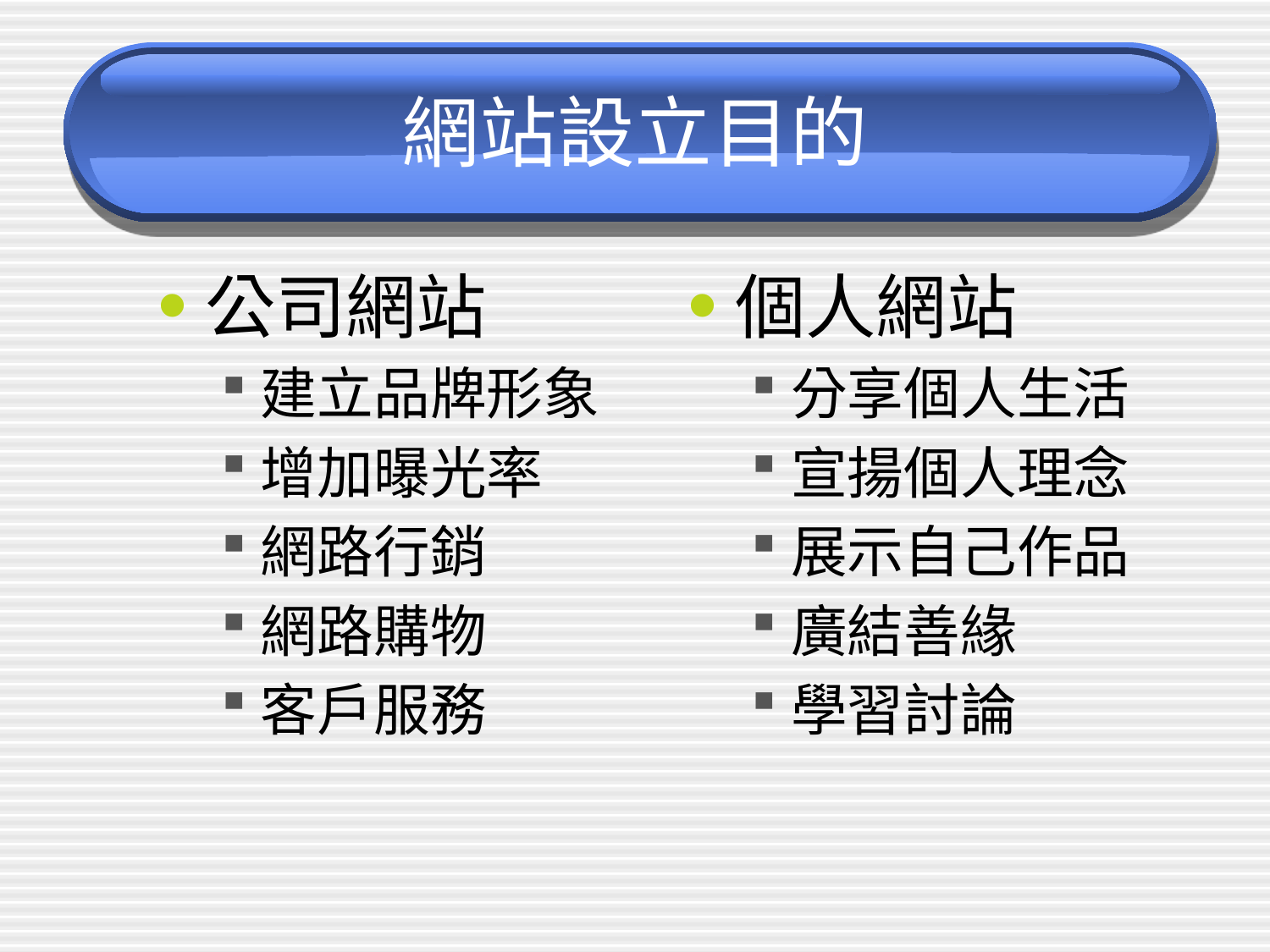

# 網站設立目的
公司網站
建立品牌形象
增加曝光率
網路行銷
網路購物
客戶服務
個人網站
分享個人生活
宣揚個人理念
展示自己作品
廣結善緣
學習討論